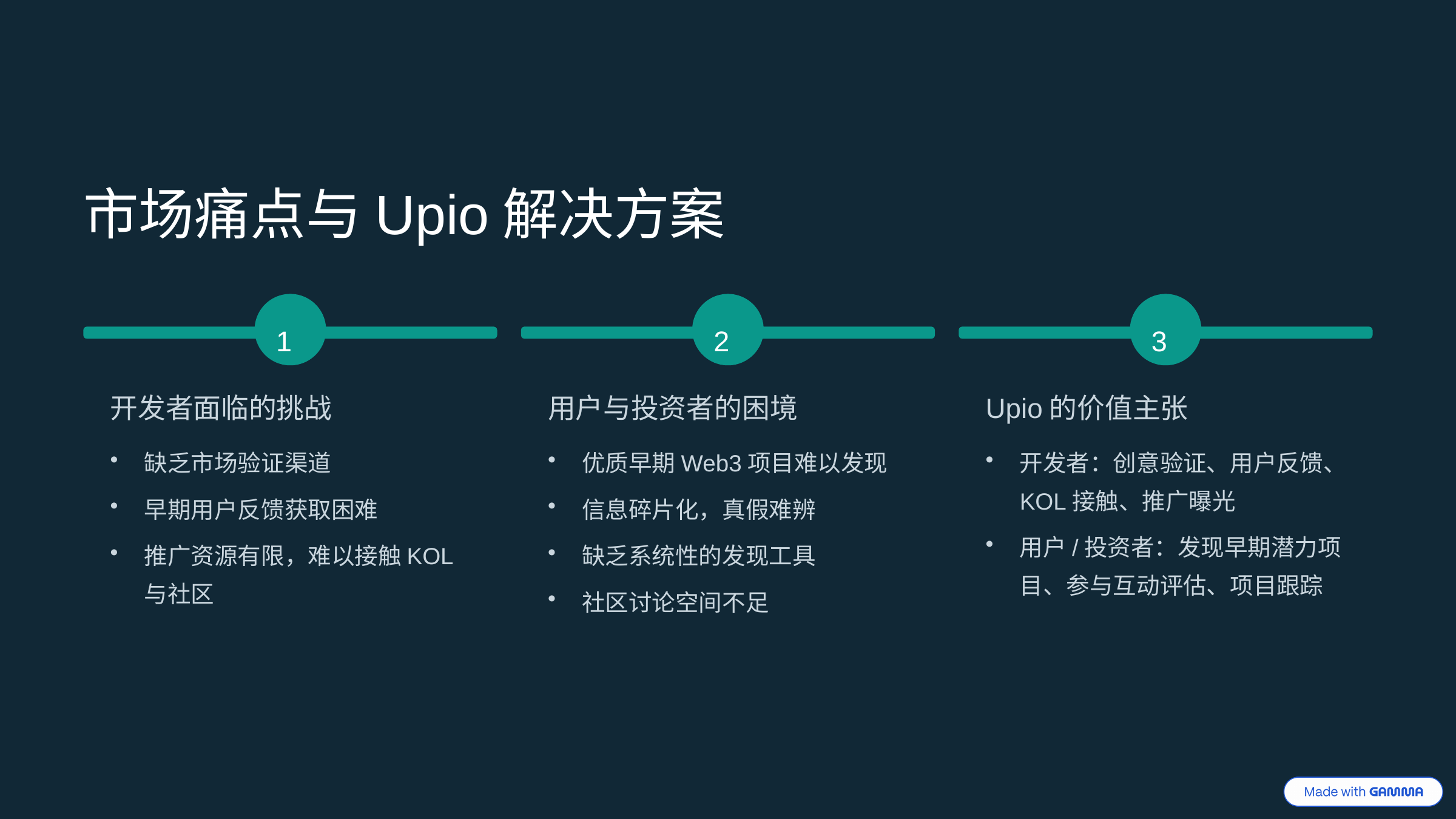

市场痛点与Upio解决方案

1
2
3

开发者面临的挑战
用户与投资者的困境
Upio的价值主张
缺乏市场验证渠道
优质早期Web3项目难以发现
开发者：创意验证、用户反馈、KOL接触、推广曝光
早期用户反馈获取困难
信息碎片化，真假难辨
用户/投资者：发现早期潜力项目、参与互动评估、项目跟踪
推广资源有限，难以接触KOL与社区
缺乏系统性的发现工具
社区讨论空间不足